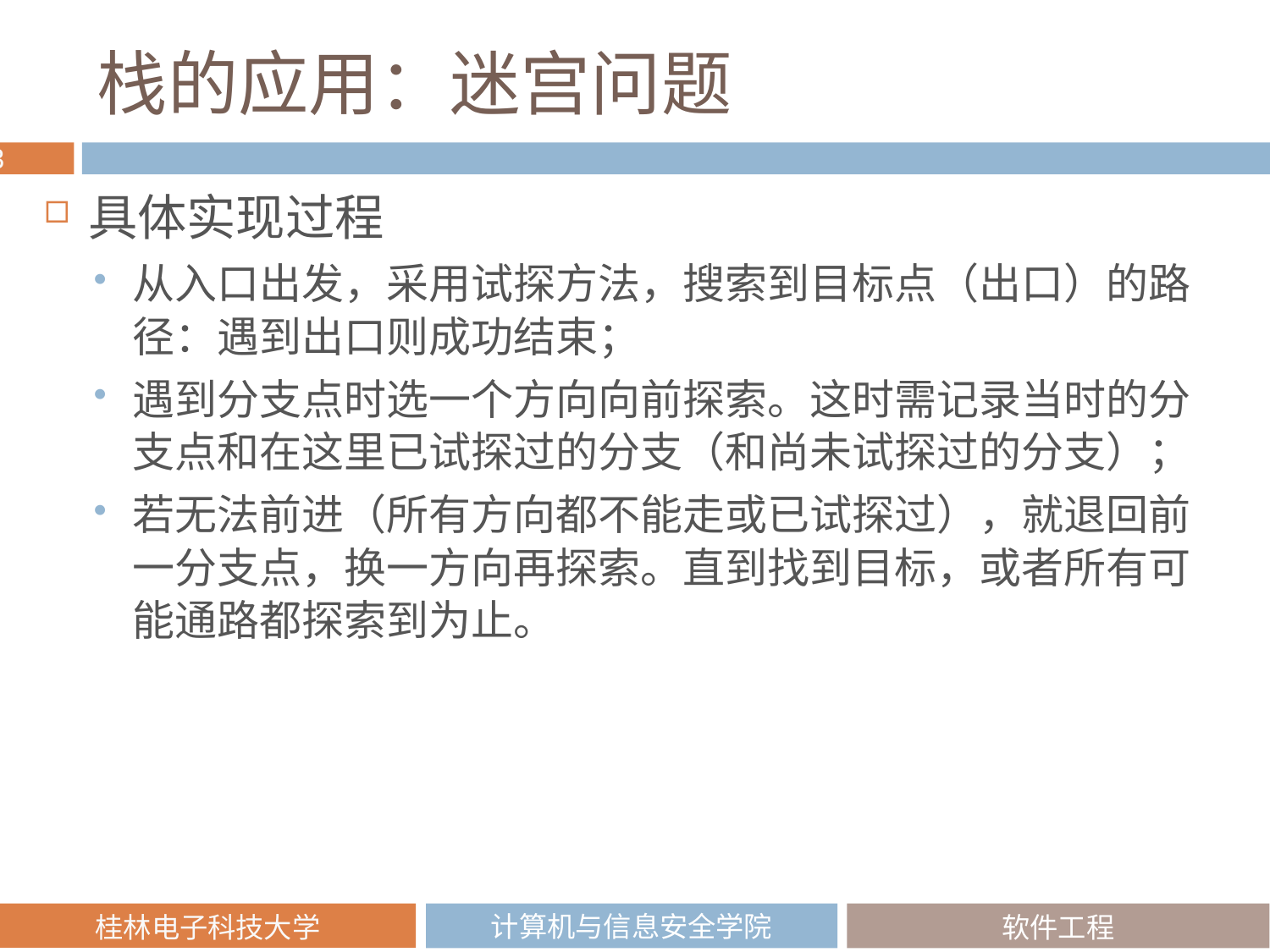

# 栈的应用：迷宫问题
具体实现过程
从入口出发，采用试探方法，搜索到目标点（出口）的路径：遇到出口则成功结束；
遇到分支点时选一个方向向前探索。这时需记录当时的分支点和在这里已试探过的分支（和尚未试探过的分支）；
若无法前进（所有方向都不能走或已试探过），就退回前一分支点，换一方向再探索。直到找到目标，或者所有可能通路都探索到为止。